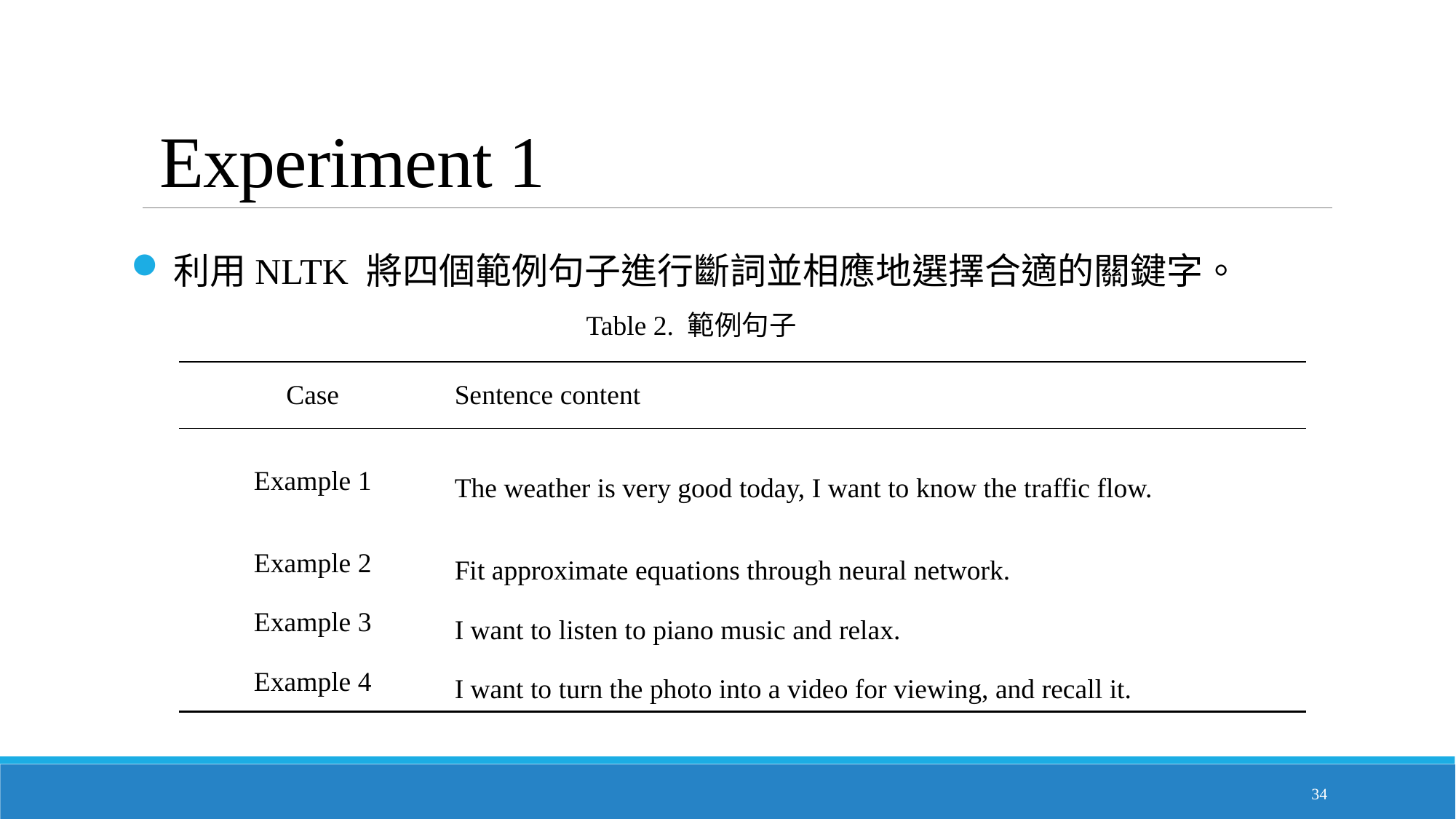

# Experiment 1
利用NLTK 將四個範例句子進行斷詞並相應地選擇合適的關鍵字。
Table 2. 範例句子
| Case | Sentence content |
| --- | --- |
| Example 1 | The weather is very good today, I want to know the traffic flow. |
| Example 2 | Fit approximate equations through neural network. |
| Example 3 | I want to listen to piano music and relax. |
| Example 4 | I want to turn the photo into a video for viewing, and recall it. |
34